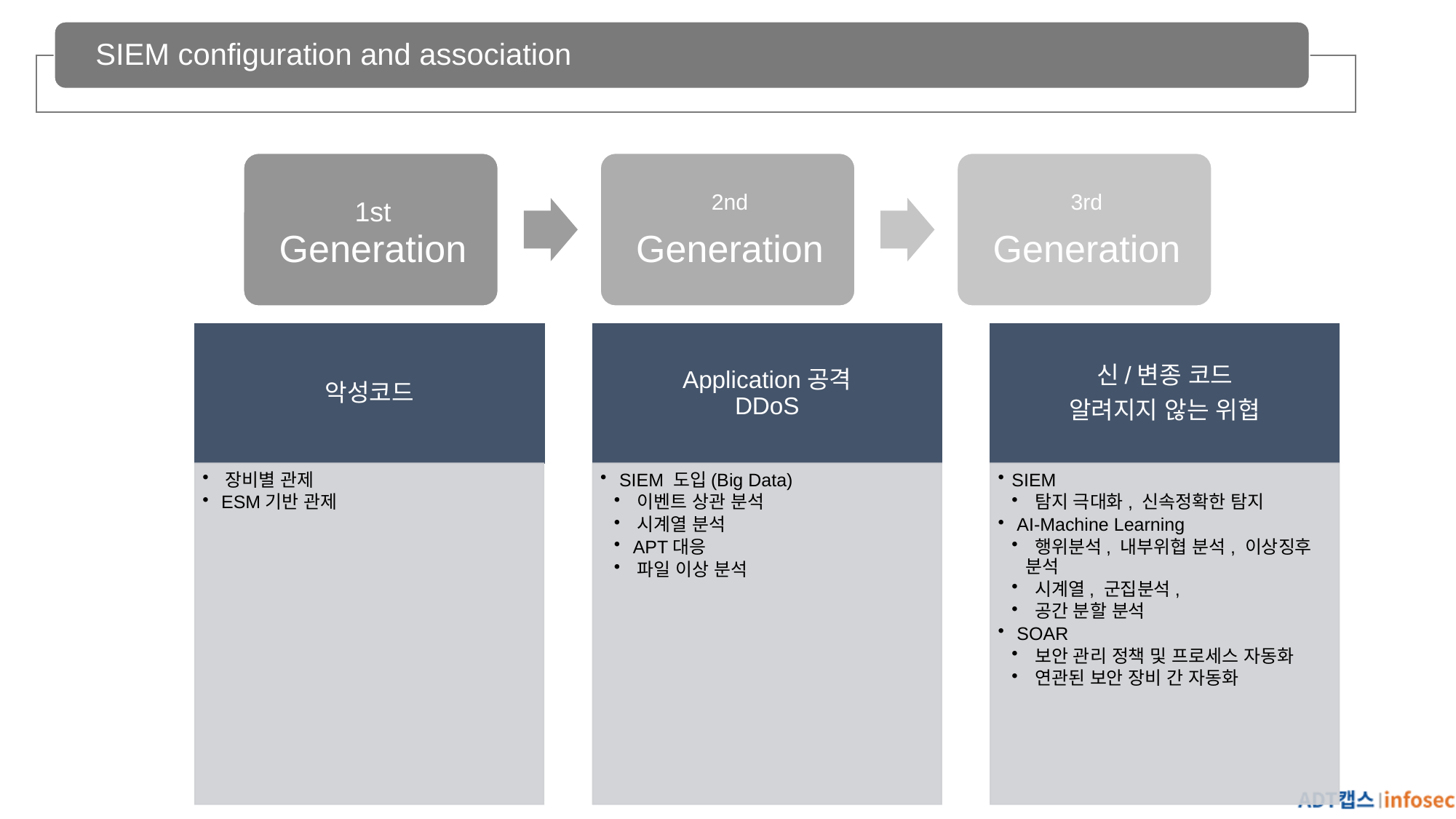

SIEM configuration and association
1st Generation

2nd Generation

3rd Generation
악성코드
 장비별 관제
 ESM기반 관제
Application공격
DDoS
 SIEM 도입(Big Data)
 이벤트 상관 분석
 시계열 분석
 APT대응
 파일 이상 분석
신/변종 코드
알려지지 않는 위협
SIEM
 탐지 극대화, 신속정확한 탐지
 AI-Machine Learning
 행위분석, 내부위협 분석, 이상징후 분석
 시계열, 군집분석,
 공간 분할 분석
 SOAR
 보안 관리 정책 및 프로세스 자동화
 연관된 보안 장비 간 자동화